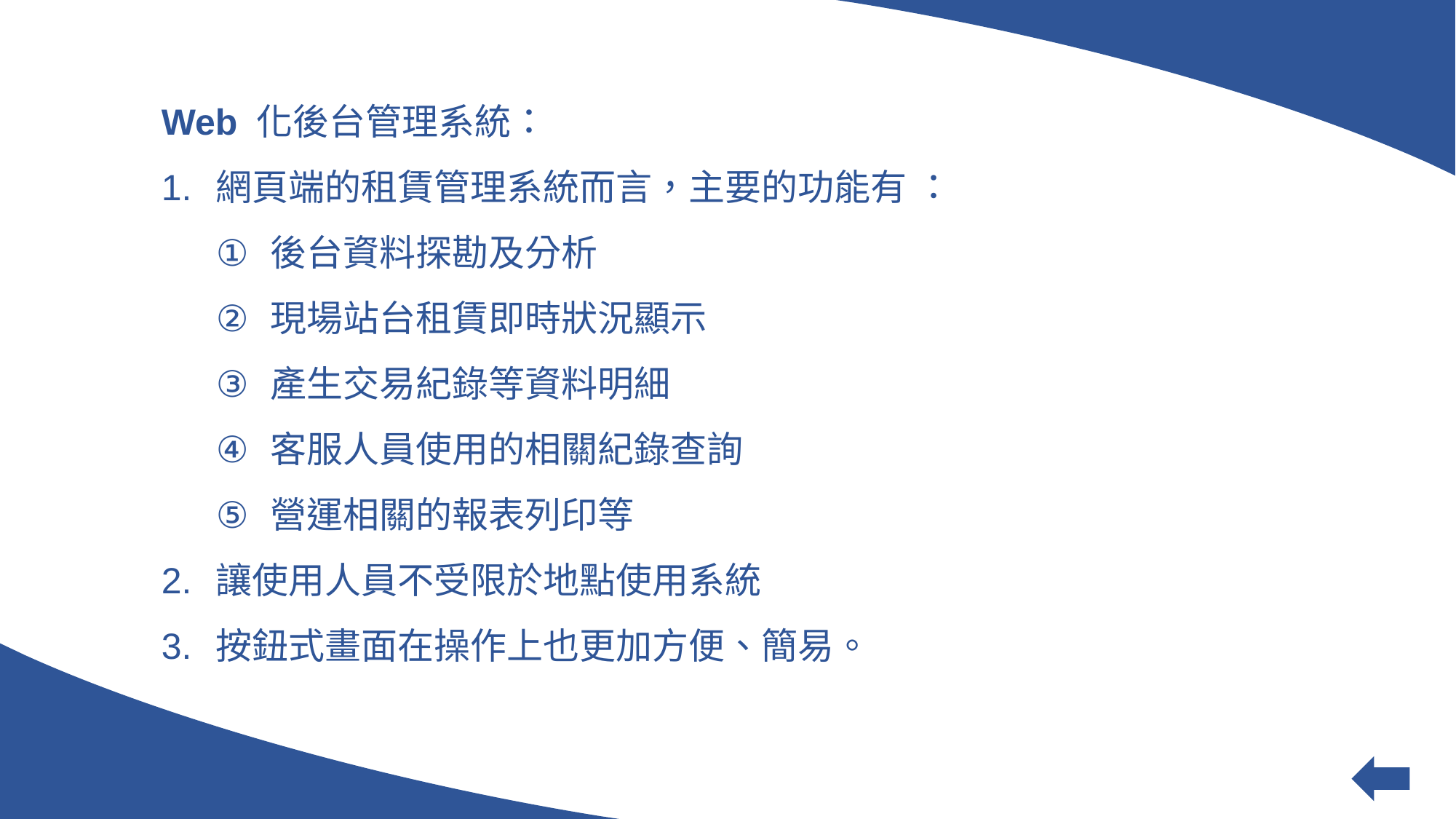

Web 化後台管理系統：
網頁端的租賃管理系統而言，主要的功能有 ：
後台資料探勘及分析
現場站台租賃即時狀況顯示
產生交易紀錄等資料明細
客服人員使用的相關紀錄查詢
營運相關的報表列印等
讓使用人員不受限於地點使用系統
按鈕式畫面在操作上也更加方便、簡易。